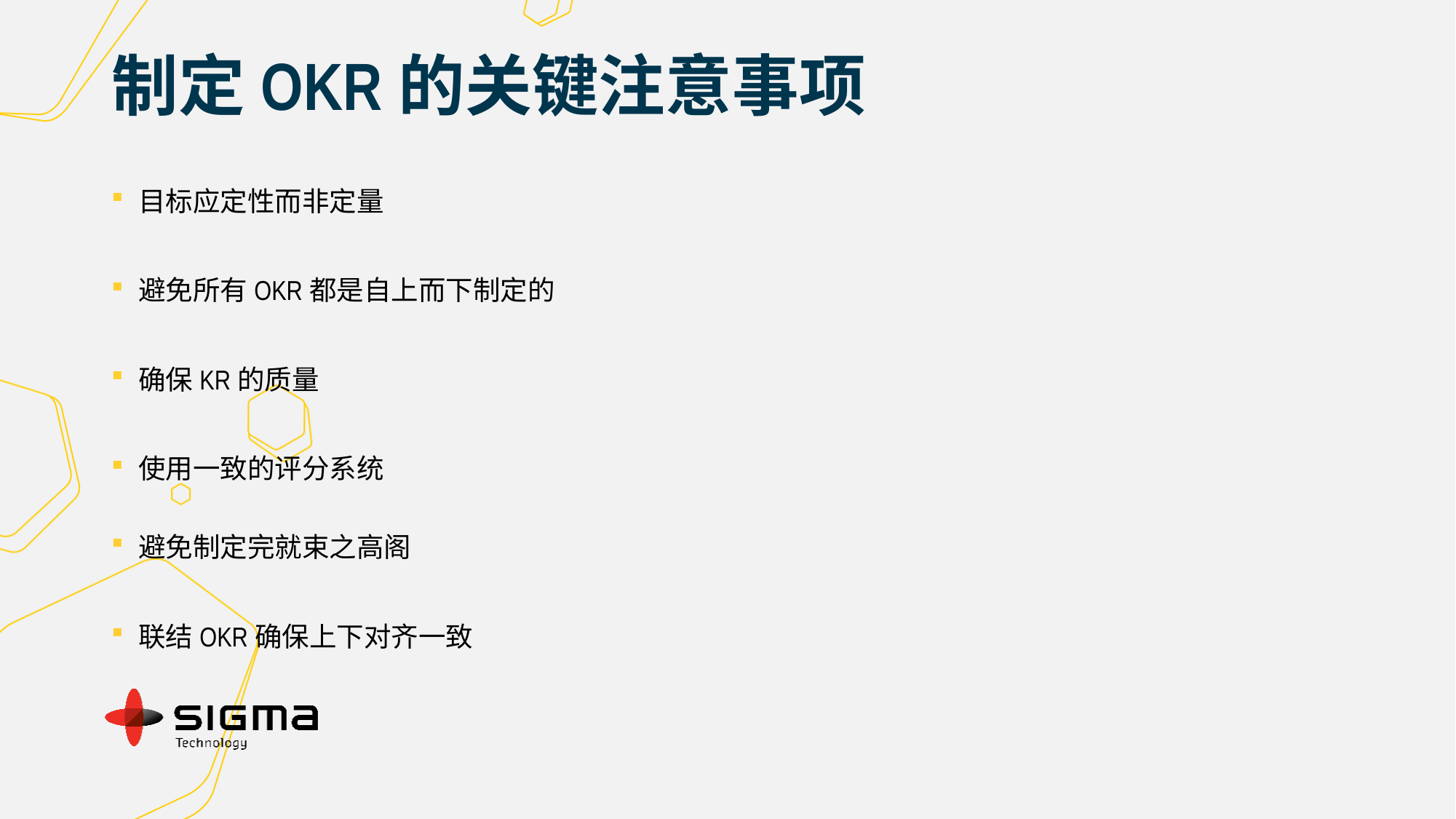

# 制定OKR的关键注意事项

目标应定性而非定量

避免所有OKR都是自上而下制定的

确保KR的质量

使用一致的评分系统

避免制定完就束之高阁

联结OKR确保上下对齐一致